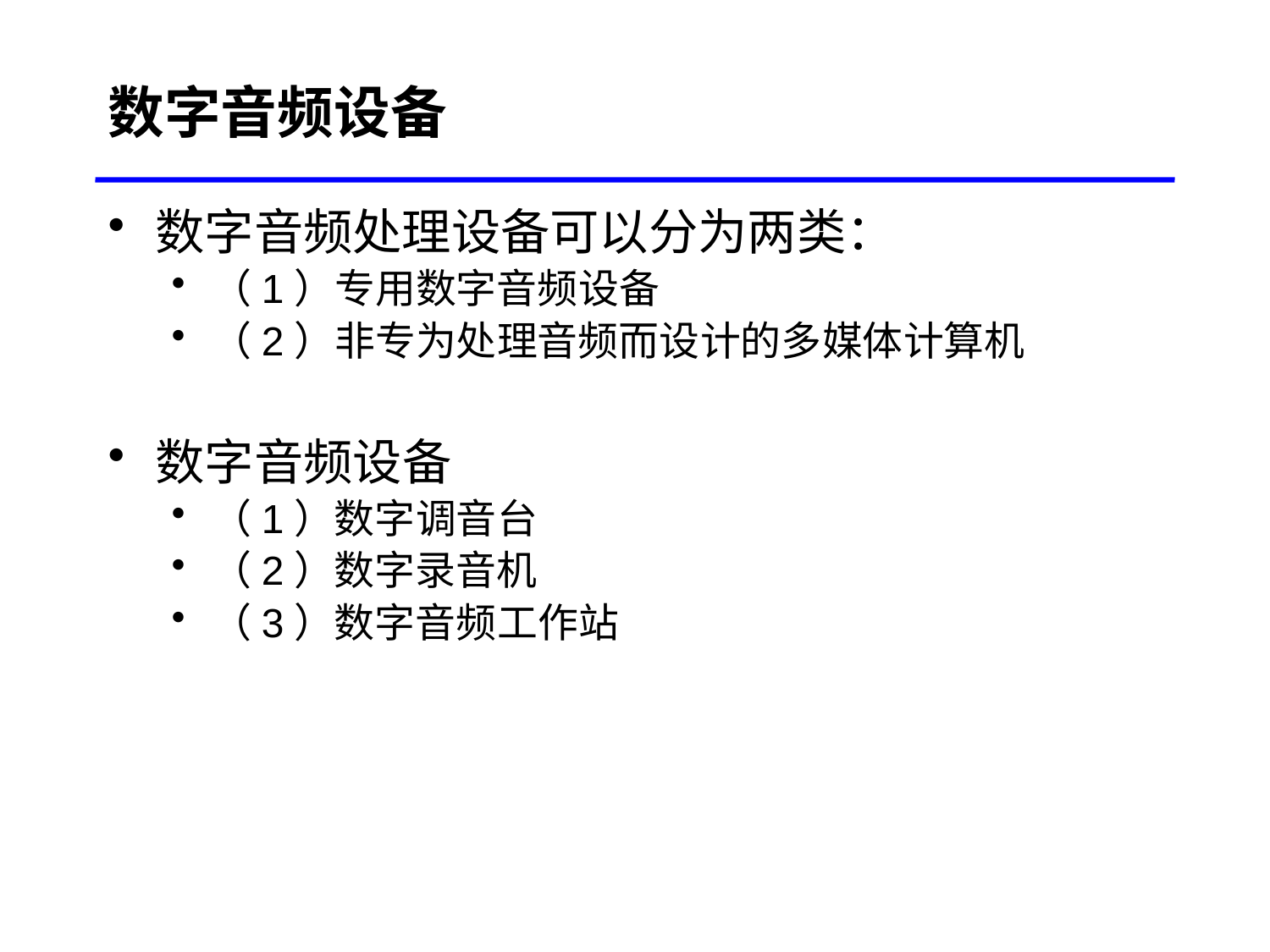

# 数字音频设备
数字音频处理设备可以分为两类：
（1）专用数字音频设备
（2）非专为处理音频而设计的多媒体计算机

数字音频设备
（1）数字调音台
（2）数字录音机
（3）数字音频工作站